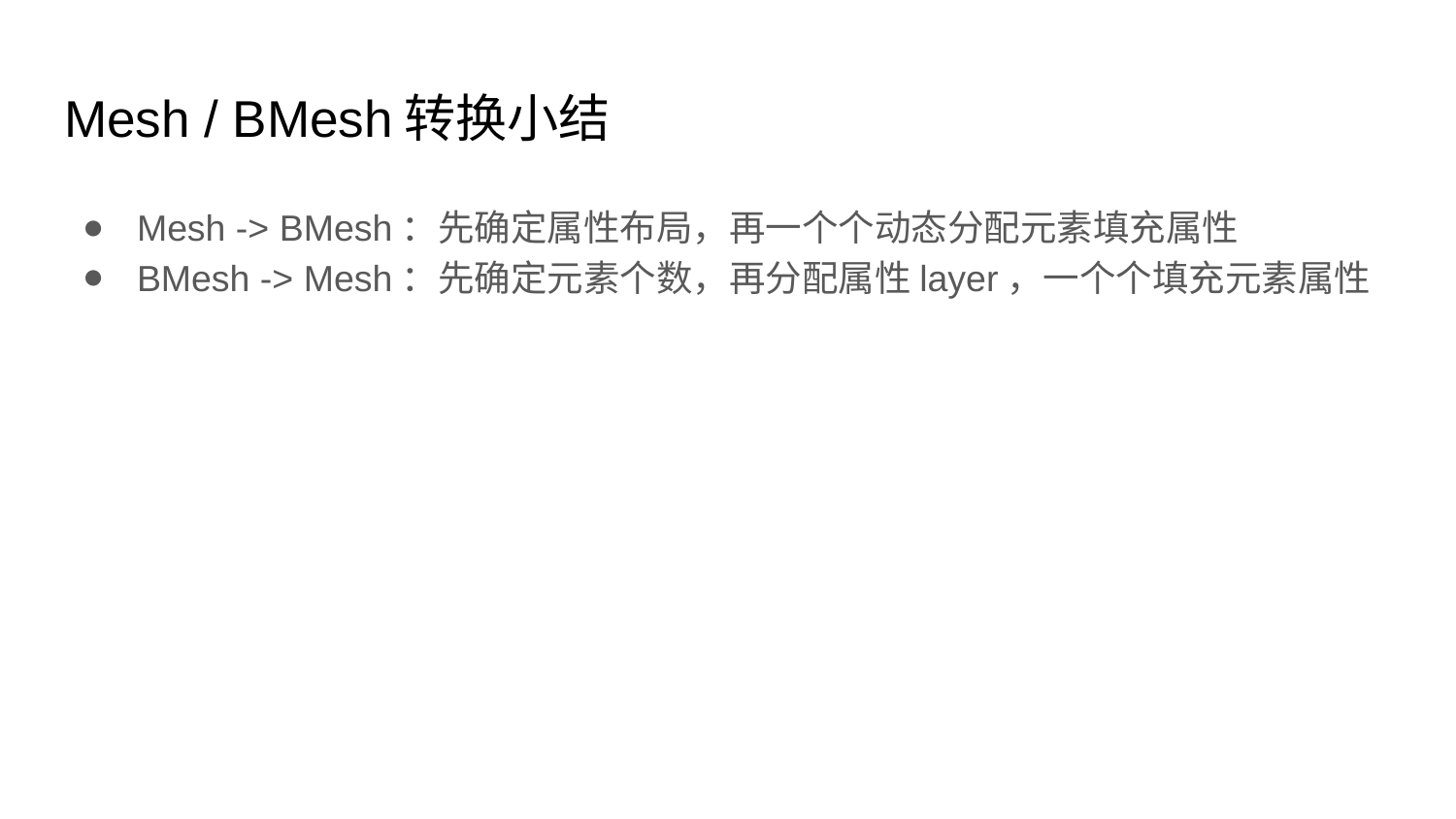

# Mesh / BMesh转换小结
Mesh -> BMesh：先确定属性布局，再一个个动态分配元素填充属性
BMesh -> Mesh：先确定元素个数，再分配属性layer，一个个填充元素属性